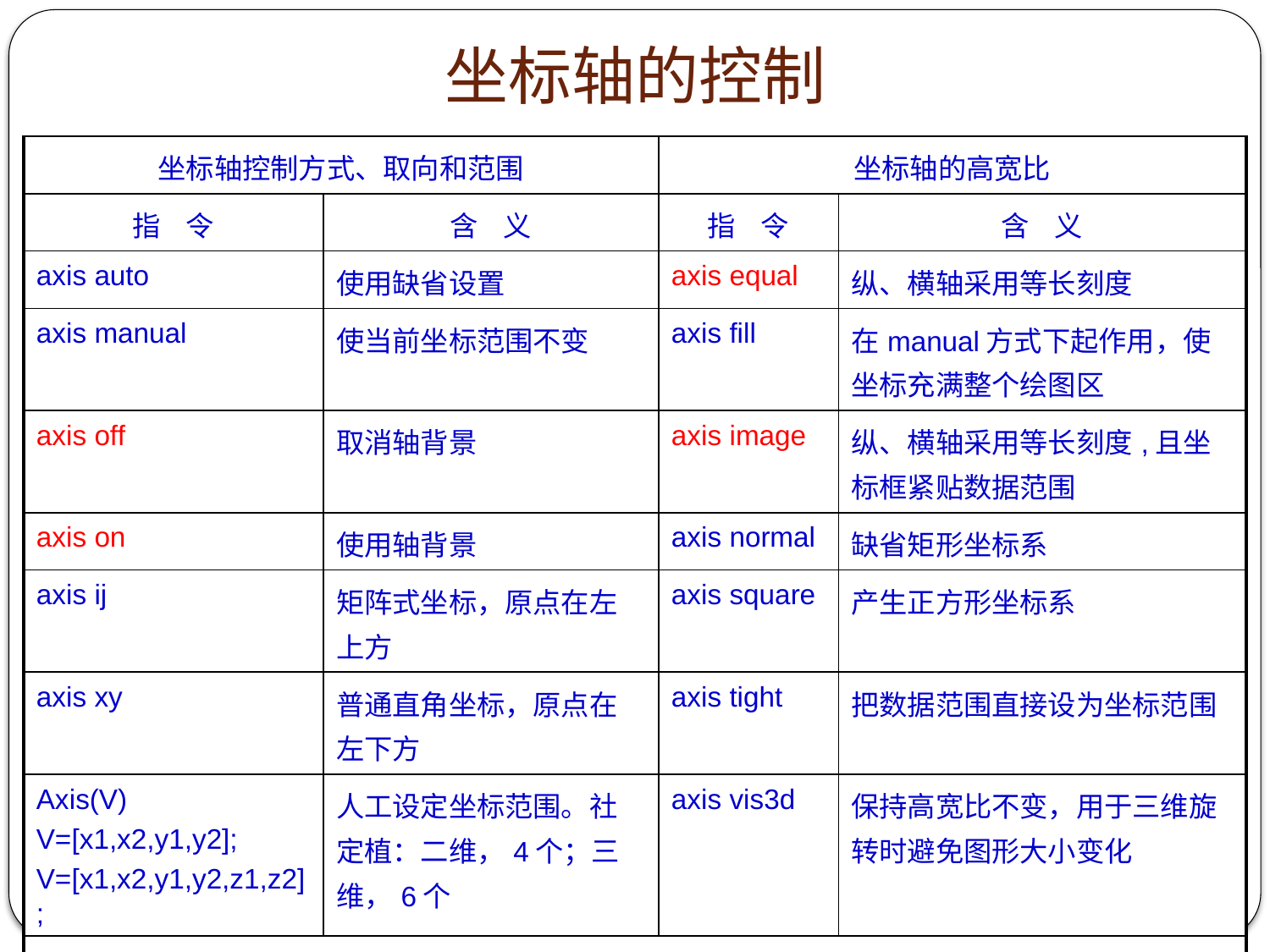

# 坐标轴的控制
| 坐标轴控制方式、取向和范围 |  | 坐标轴的高宽比 |  |
| --- | --- | --- | --- |
| 指 令 | 含 义 | 指 令 | 含 义 |
| axis auto | 使用缺省设置 | axis equal | 纵、横轴采用等长刻度 |
| axis manual | 使当前坐标范围不变 | axis fill | 在manual方式下起作用，使坐标充满整个绘图区 |
| axis off | 取消轴背景 | axis image | 纵、横轴采用等长刻度,且坐标框紧贴数据范围 |
| axis on | 使用轴背景 | axis normal | 缺省矩形坐标系 |
| axis ij | 矩阵式坐标，原点在左上方 | axis square | 产生正方形坐标系 |
| axis xy | 普通直角坐标，原点在左下方 | axis tight | 把数据范围直接设为坐标范围 |
| Axis(V) V=[x1,x2,y1,y2]; V=[x1,x2,y1,y2,z1,z2]; | 人工设定坐标范围。社定植：二维，4个；三维，6个 | axis vis3d | 保持高宽比不变，用于三维旋转时避免图形大小变化 |
| 说明：坐标范围设定向量V中的元素必须服从：x1<x2,y1<y2,z1<z2。V的元素值允许取inf或-inf，那意味着上限或下限是自动产生的，即坐标范围半自动确定。 |  |  |  |